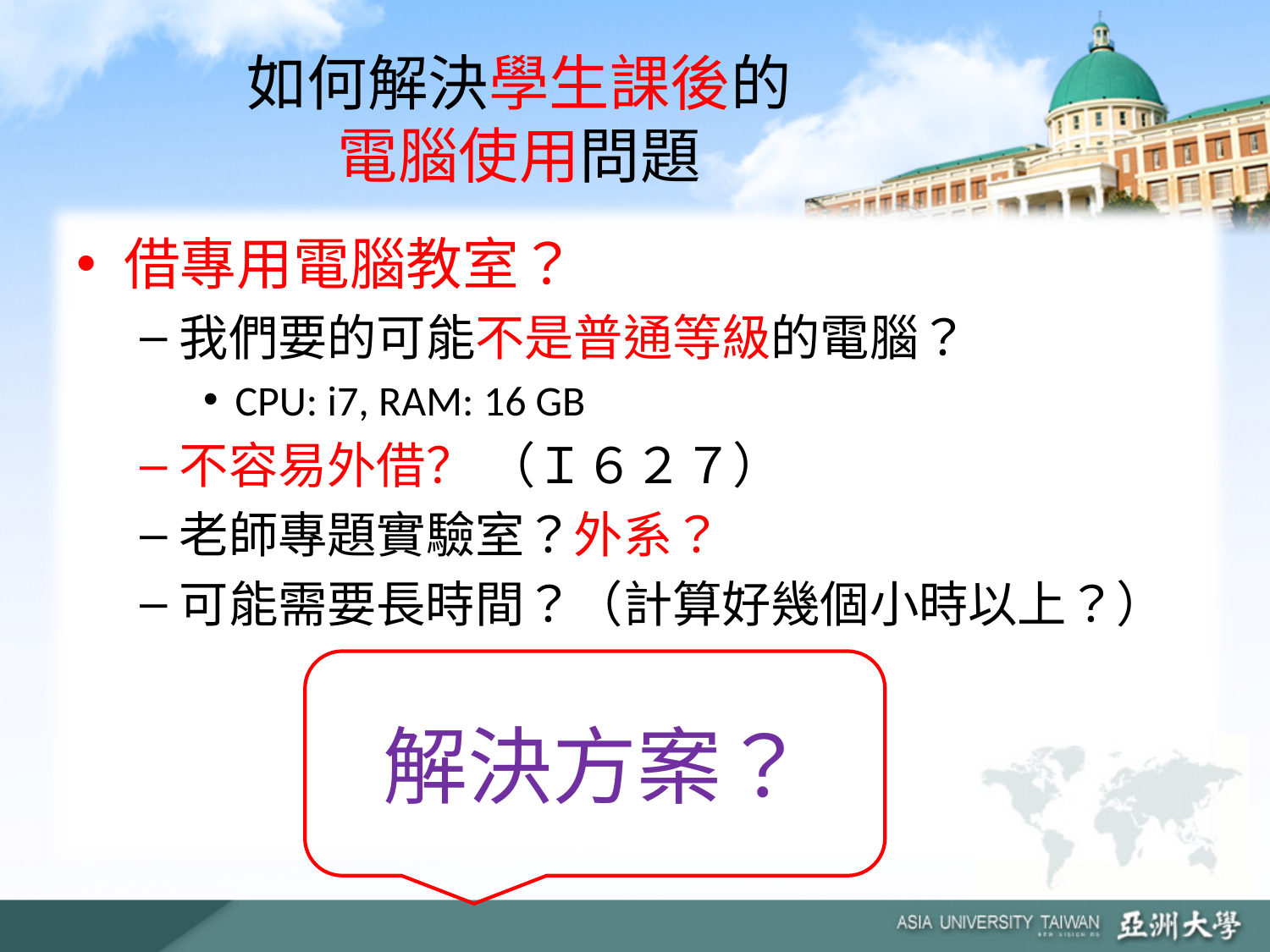

# 如何解決學生課後的 電腦使用問題
借專用電腦教室？
我們要的可能不是普通等級的電腦？
CPU: i7, RAM: 16 GB
不容易外借？ （Ｉ６２７）
老師專題實驗室？外系？
可能需要長時間？（計算好幾個小時以上？）
解決方案？